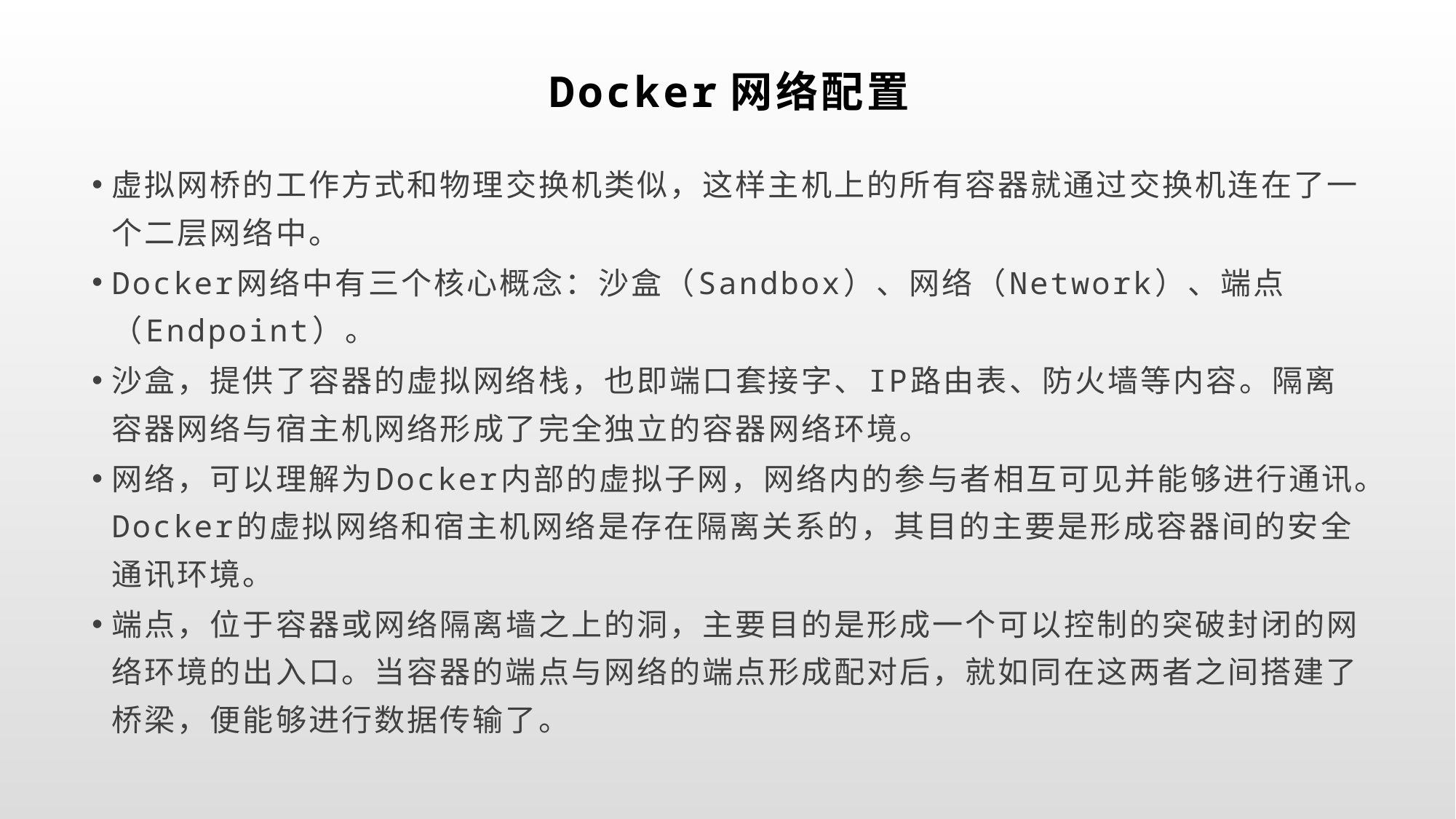

# Docker网络配置
虚拟网桥的工作方式和物理交换机类似，这样主机上的所有容器就通过交换机连在了一个二层网络中。
Docker网络中有三个核心概念：沙盒（Sandbox）、网络（Network）、端点（Endpoint）。
沙盒，提供了容器的虚拟网络栈，也即端口套接字、IP路由表、防火墙等内容。隔离容器网络与宿主机网络形成了完全独立的容器网络环境。
网络，可以理解为Docker内部的虚拟子网，网络内的参与者相互可见并能够进行通讯。Docker的虚拟网络和宿主机网络是存在隔离关系的，其目的主要是形成容器间的安全通讯环境。
端点，位于容器或网络隔离墙之上的洞，主要目的是形成一个可以控制的突破封闭的网络环境的出入口。当容器的端点与网络的端点形成配对后，就如同在这两者之间搭建了桥梁，便能够进行数据传输了。